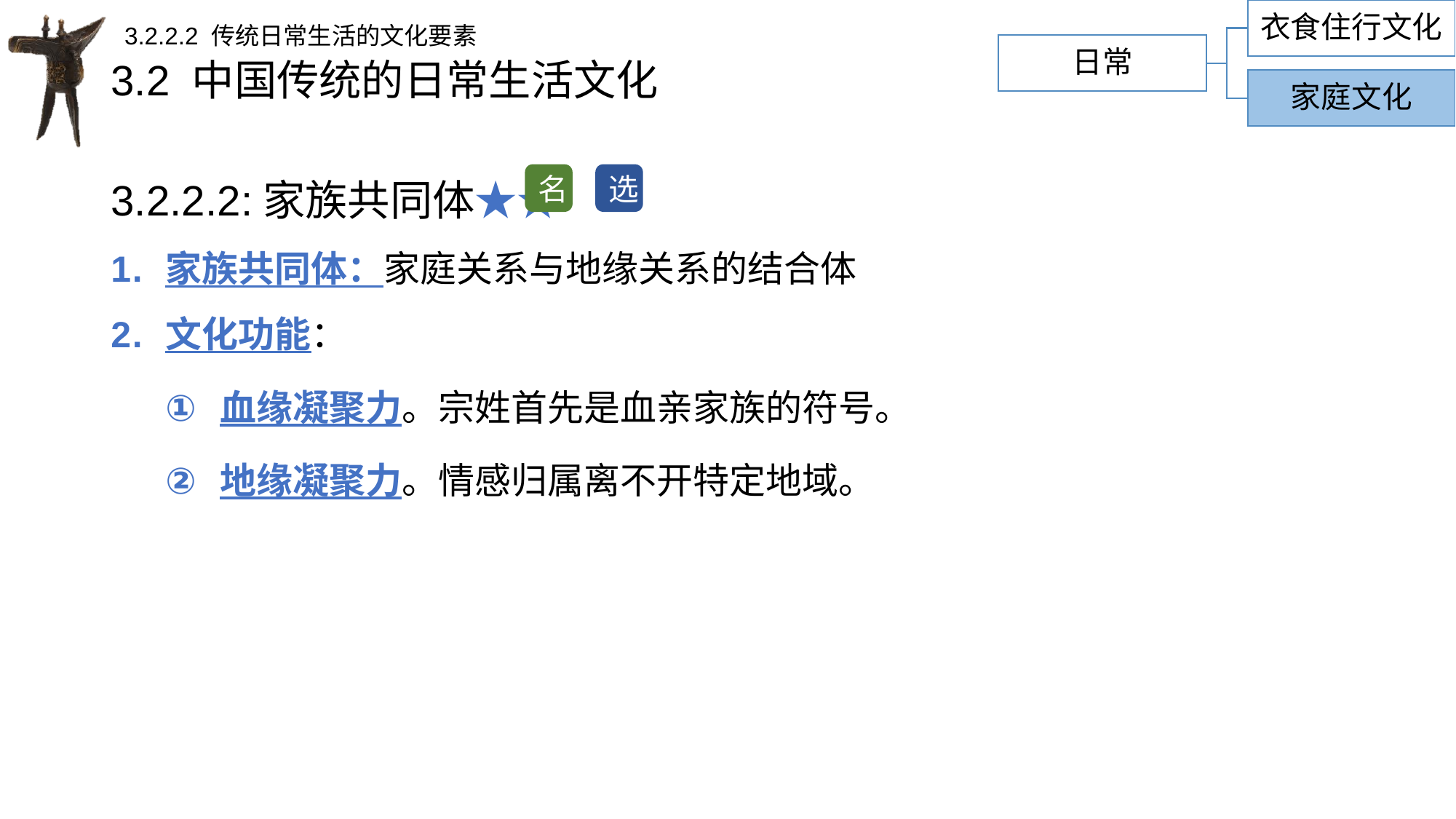

衣食住行文化
3.2.2.2 传统日常生活的文化要素

日常
# 3.2 中国传统的日常生活文化

家庭文化
3.2.2.2:家族共同体★★
家族共同体：家庭关系与地缘关系的结合体
文化功能：
血缘凝聚力。宗姓首先是血亲家族的符号。
地缘凝聚力。情感归属离不开特定地域。
名
选
116